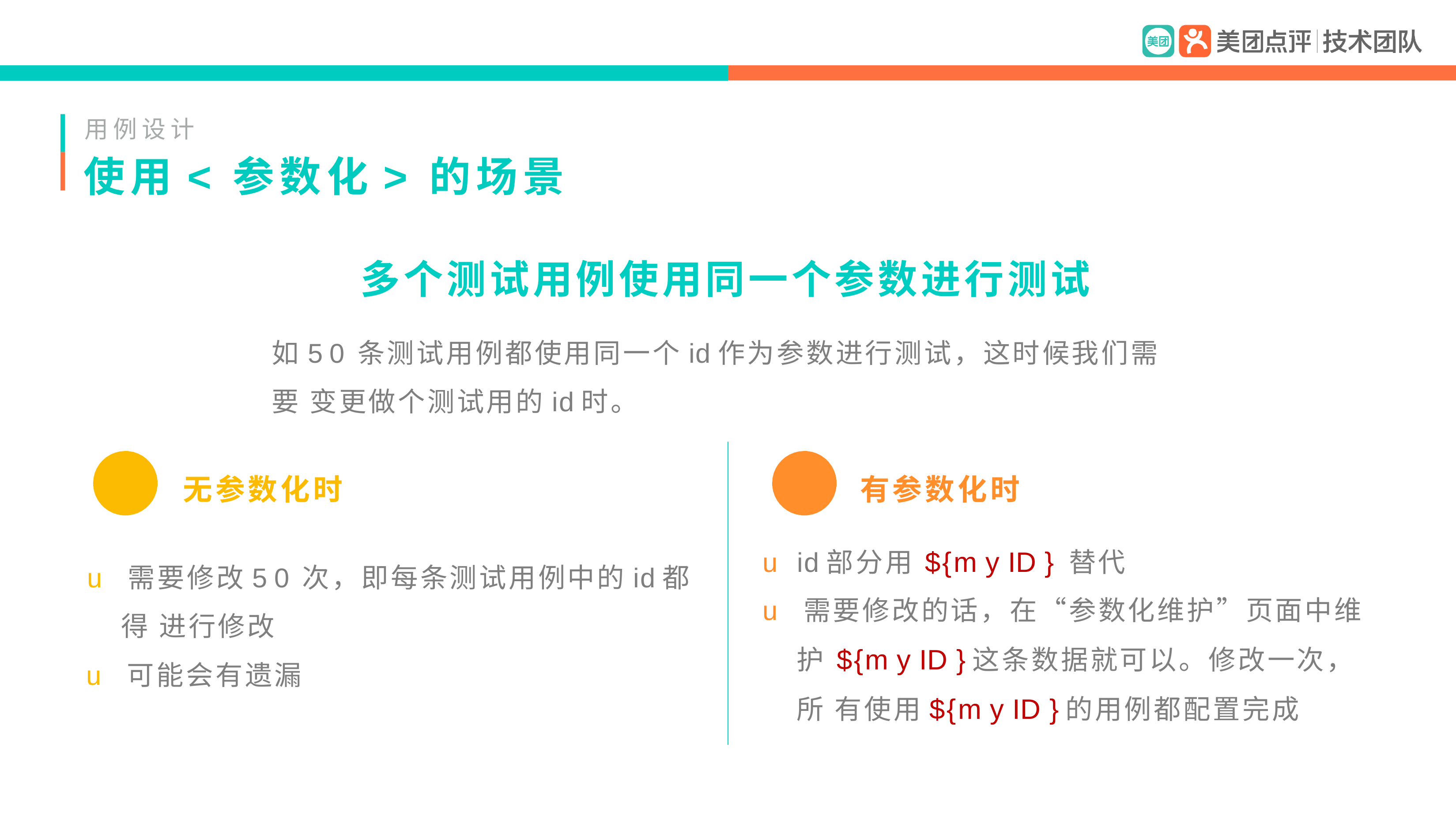

用例设计
# 使用< 参数化> 的场景

多个测试用例使用同一个参数进行测试
如50条测试用例都使用同一个id作为参数进行测试，这时候我们需要 变更做个测试用的id时。

无参数化时
有参数化时
u id部分用 ${myID} 替代
u 需要修改的话，在“参数化维护”页面中维 护 ${myID}这条数据就可以。修改一次，所 有使用${myID}的用例都配置完成
u 需要修改50次，即每条测试用例中的id都得 进行修改
u 可能会有遗漏